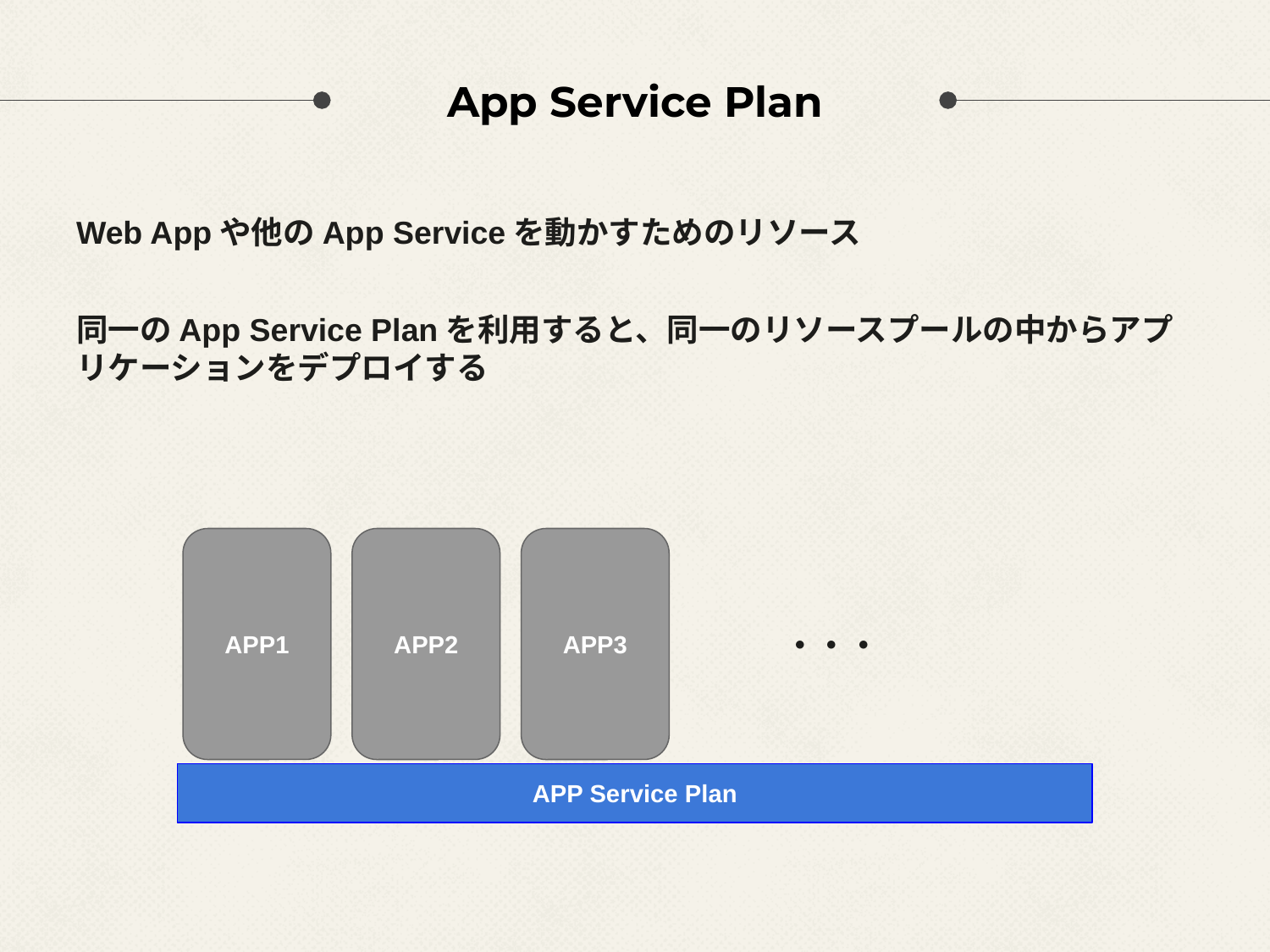

# App Service Plan
Web Appや他のApp Serviceを動かすためのリソース

同一のApp Service Planを利用すると、同一のリソースプールの中からアプリケーションをデプロイする
APP1
APP2
APP3
・・・
APP Service Plan